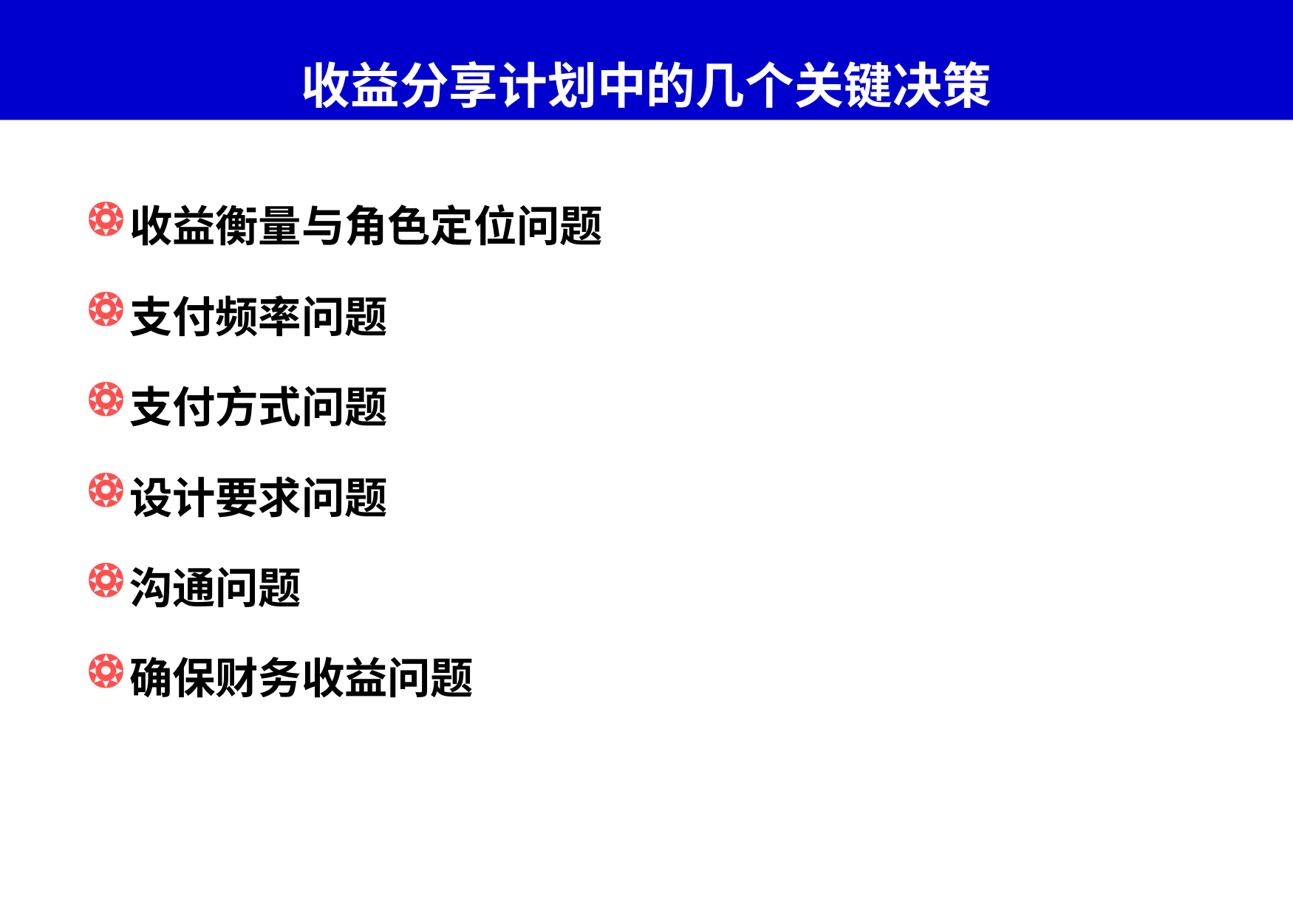

# 收益分享计划中的几个关键决策
收益衡量与角色定位问题
支付频率问题
支付方式问题
设计要求问题
沟通问题
确保财务收益问题